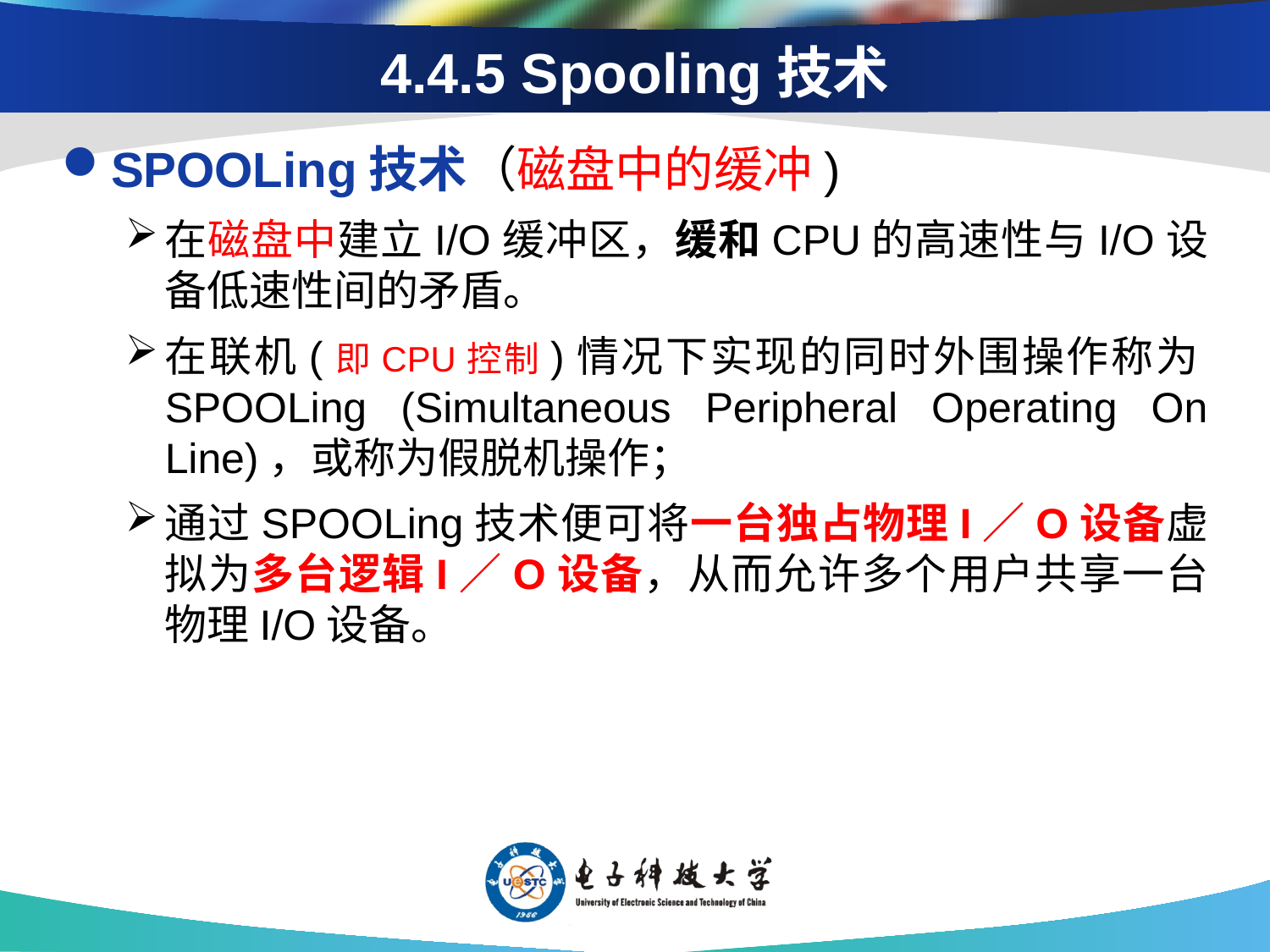

4.4.5 Spooling技术
SPOOLing技术（磁盘中的缓冲)
在磁盘中建立I/O缓冲区，缓和CPU的高速性与I/O设备低速性间的矛盾。
在联机(即CPU控制)情况下实现的同时外围操作称为SPOOLing (Simultaneous Peripheral Operating On Line)，或称为假脱机操作；
通过SPOOLing技术便可将一台独占物理I／O设备虚拟为多台逻辑I／O设备，从而允许多个用户共享一台物理I/O设备。